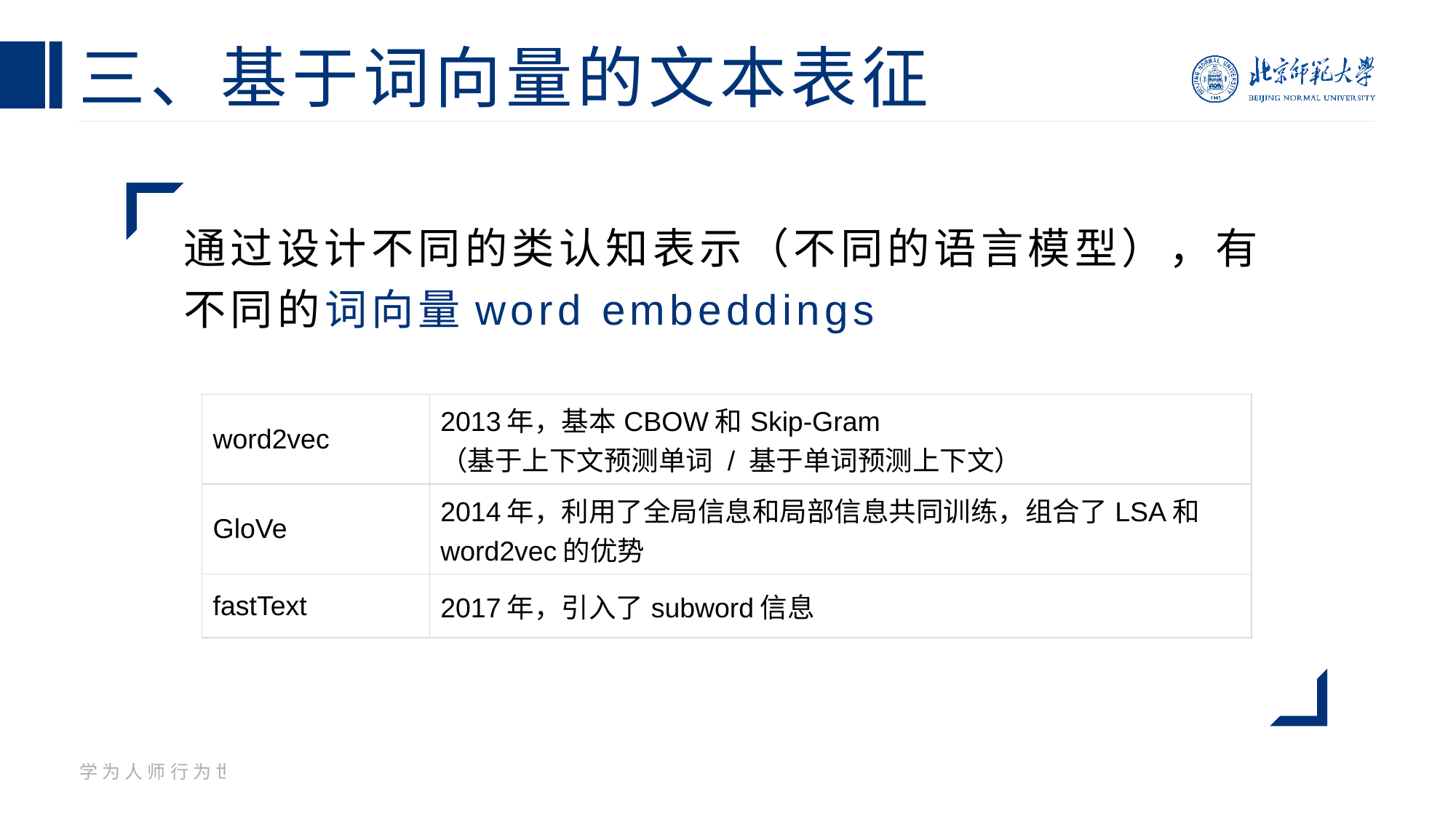

# 三、基于词向量的文本表征

通过设计不同的类认知表示（不同的语言模型），有不同的词向量word embeddings

| word2vec | 2013年，基本CBOW和Skip-Gram （基于上下文预测单词 / 基于单词预测上下文） |
| --- | --- |
| GloVe | 2014年，利用了全局信息和局部信息共同训练，组合了LSA和word2vec的优势 |
| fastText | 2017年，引入了subword信息 |